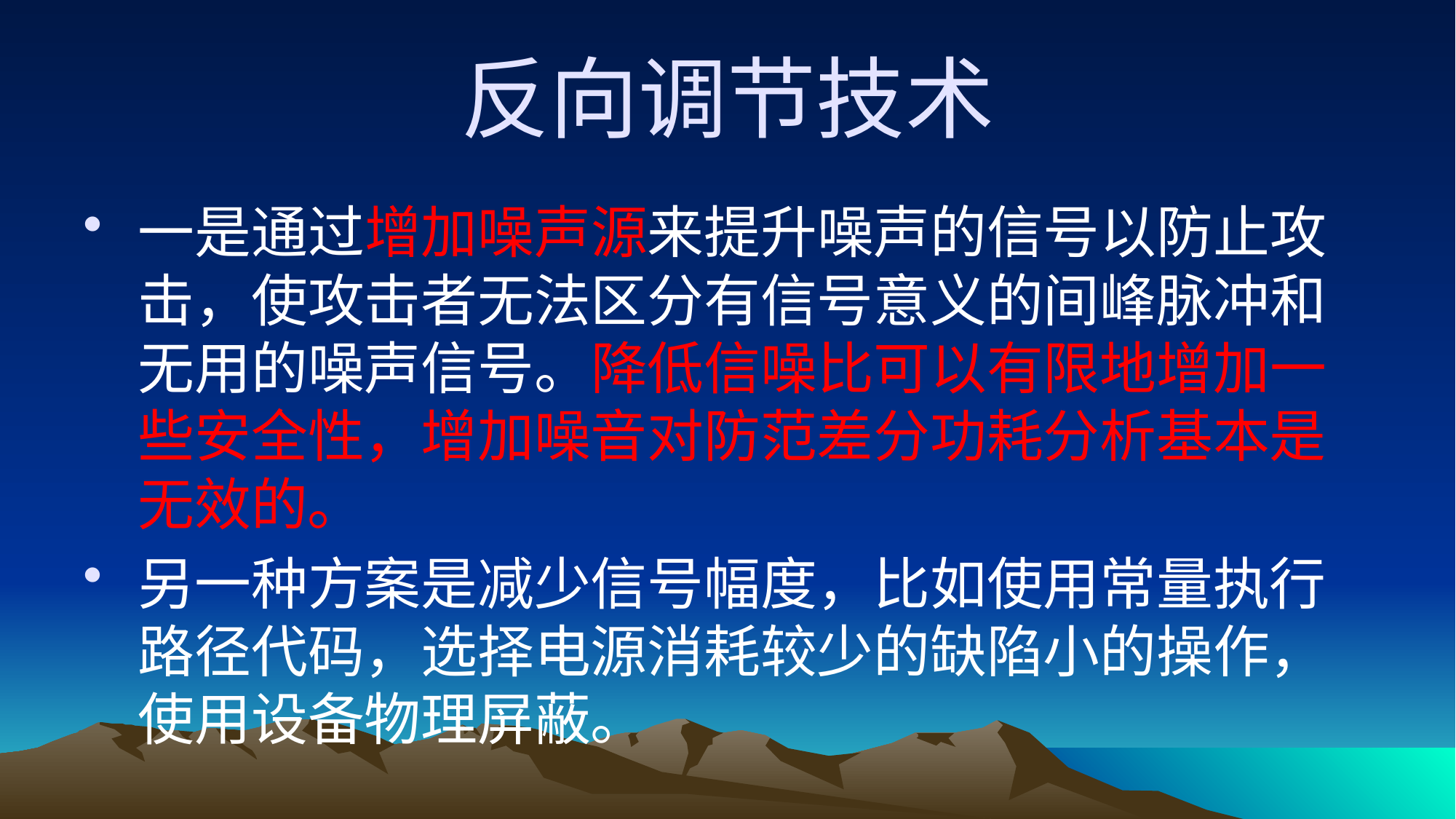

# 反向调节技术
一是通过增加噪声源来提升噪声的信号以防止攻击，使攻击者无法区分有信号意义的间峰脉冲和无用的噪声信号。降低信噪比可以有限地增加一些安全性，增加噪音对防范差分功耗分析基本是无效的。
另一种方案是减少信号幅度，比如使用常量执行路径代码，选择电源消耗较少的缺陷小的操作，使用设备物理屏蔽。